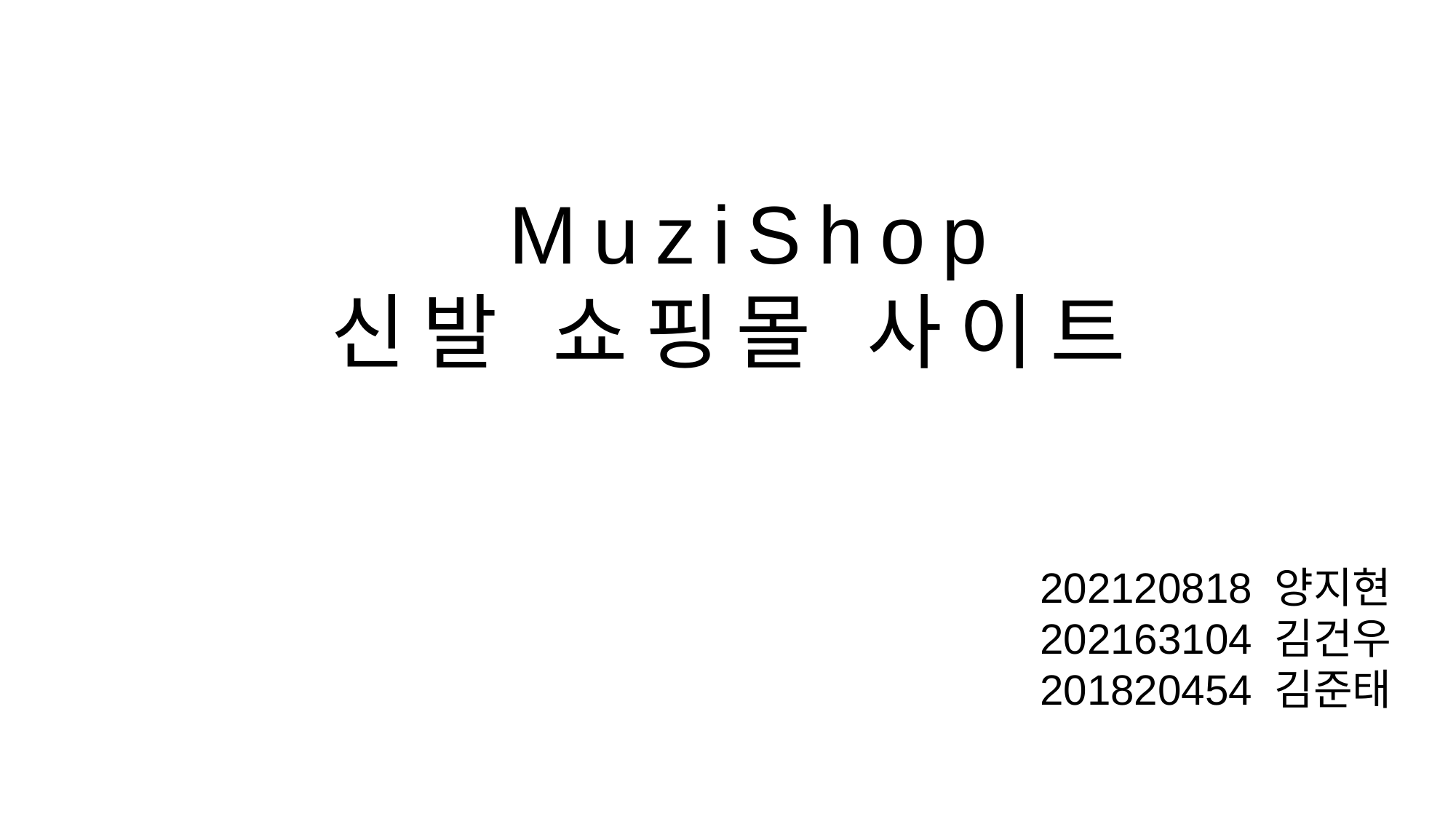

MuziShop
신발 쇼핑몰 사이트
202120818 양지현
202163104 김건우
201820454 김준태